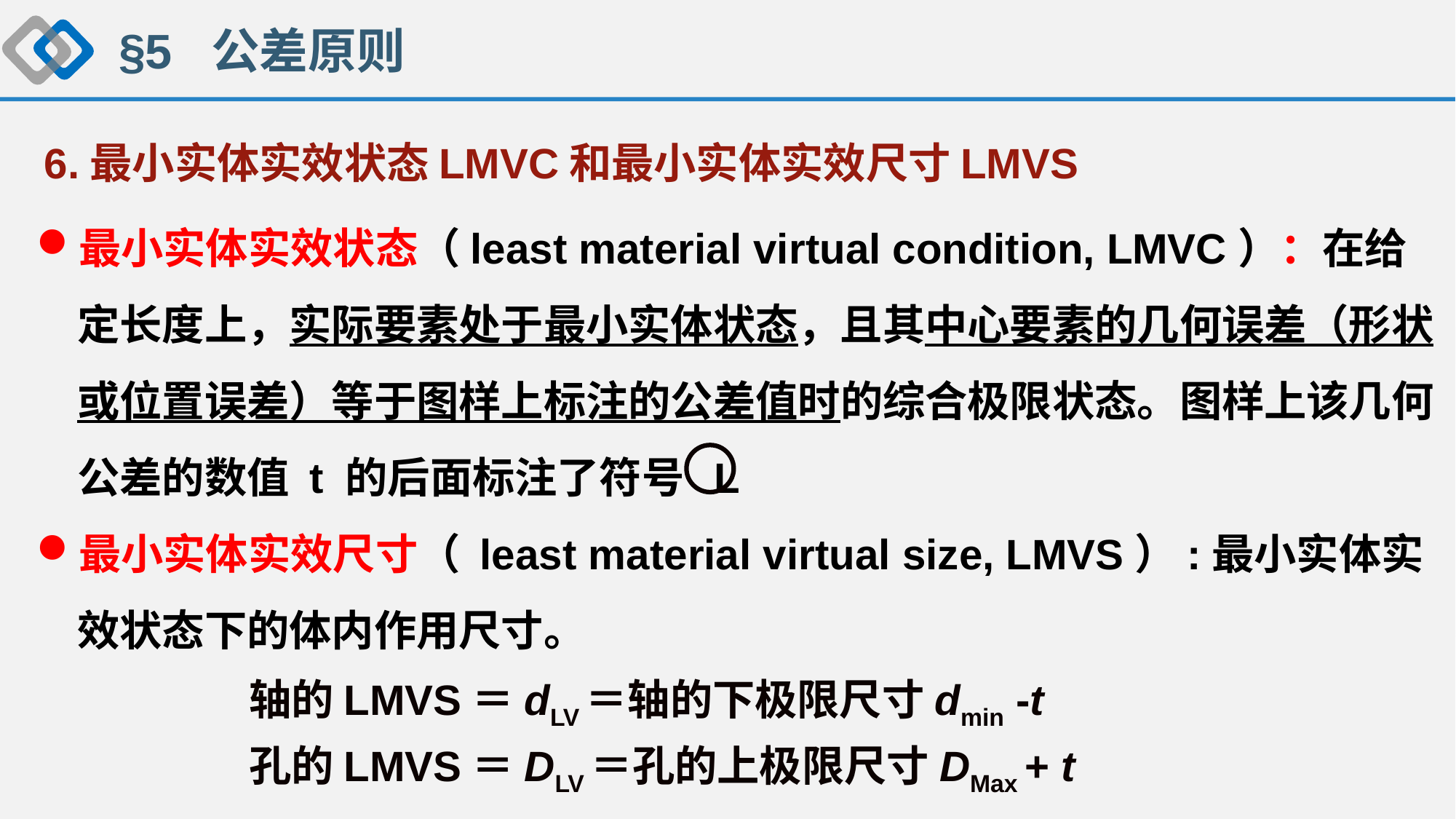

§5  公差原则

   6.最小实体实效状态LMVC和最小实体实效尺寸LMVS
最小实体实效状态（least material virtual condition, LMVC）：在给定长度上，实际要素处于最小实体状态，且其中心要素的几何误差（形状或位置误差）等于图样上标注的公差值时的综合极限状态。图样上该几何公差的数值 t 的后面标注了符号  L
最小实体实效尺寸（ least material virtual size, LMVS）:最小实体实效状态下的体内作用尺寸。

轴的LMVS＝dLV＝轴的下极限尺寸dmin -t
孔的LMVS＝DLV＝孔的上极限尺寸DMax + t